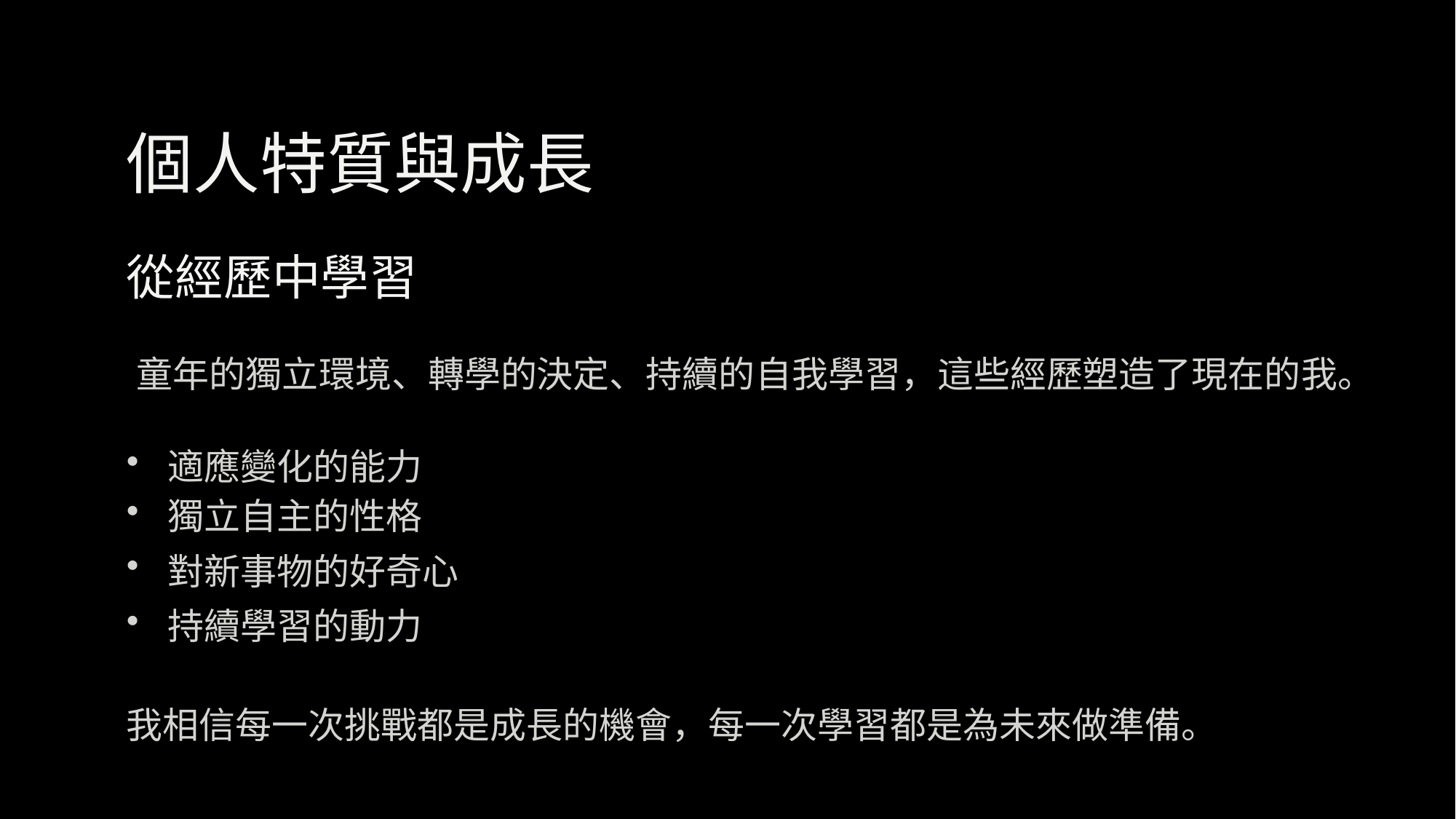

個人特質與成長
從經歷中學習
童年的獨立環境、轉學的決定、持續的自我學習，這些經歷塑造了現在的我。
適應變化的能力
獨立自主的性格
對新事物的好奇心
持續學習的動力

我相信每一次挑戰都是成長的機會，每一次學習都是為未來做準備。